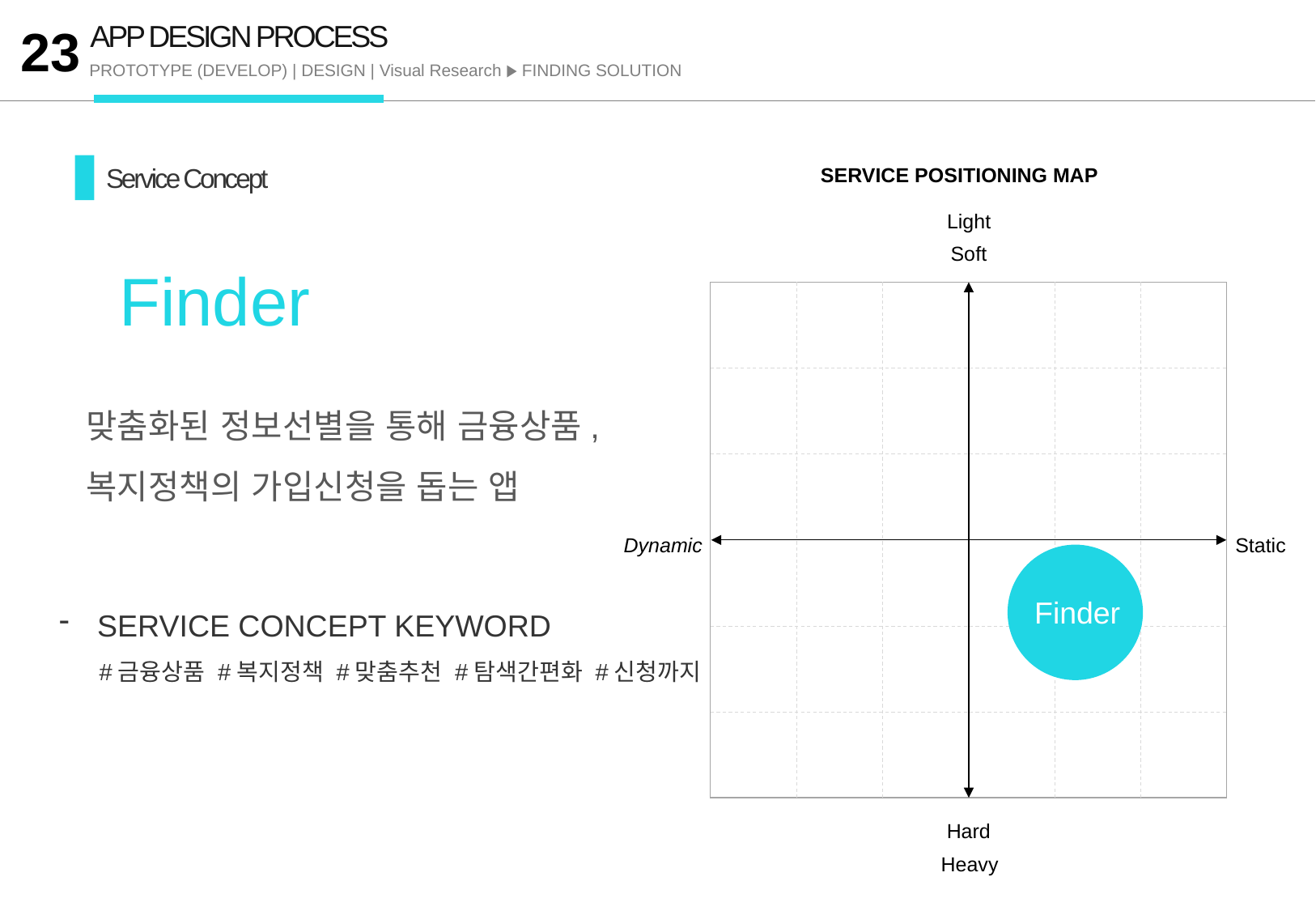

APP DESIGN PROCESS
23
PROTOTYPE (DEVELOP) | DESIGN | Visual Research ▶ FINDING SOLUTION
Service Concept
SERVICE POSITIONING MAP

Light
Soft

Dynamic
Static
Hard
Heavy
Finder
내용 입력
맞춤화된 정보선별을 통해 금융상품,
복지정책의 가입신청을 돕는 앱
Finder

SERVICE CONCEPT KEYWORD
      #금융상품 #복지정책 #맞춤추천 #탐색간편화 #신청까지
Finder